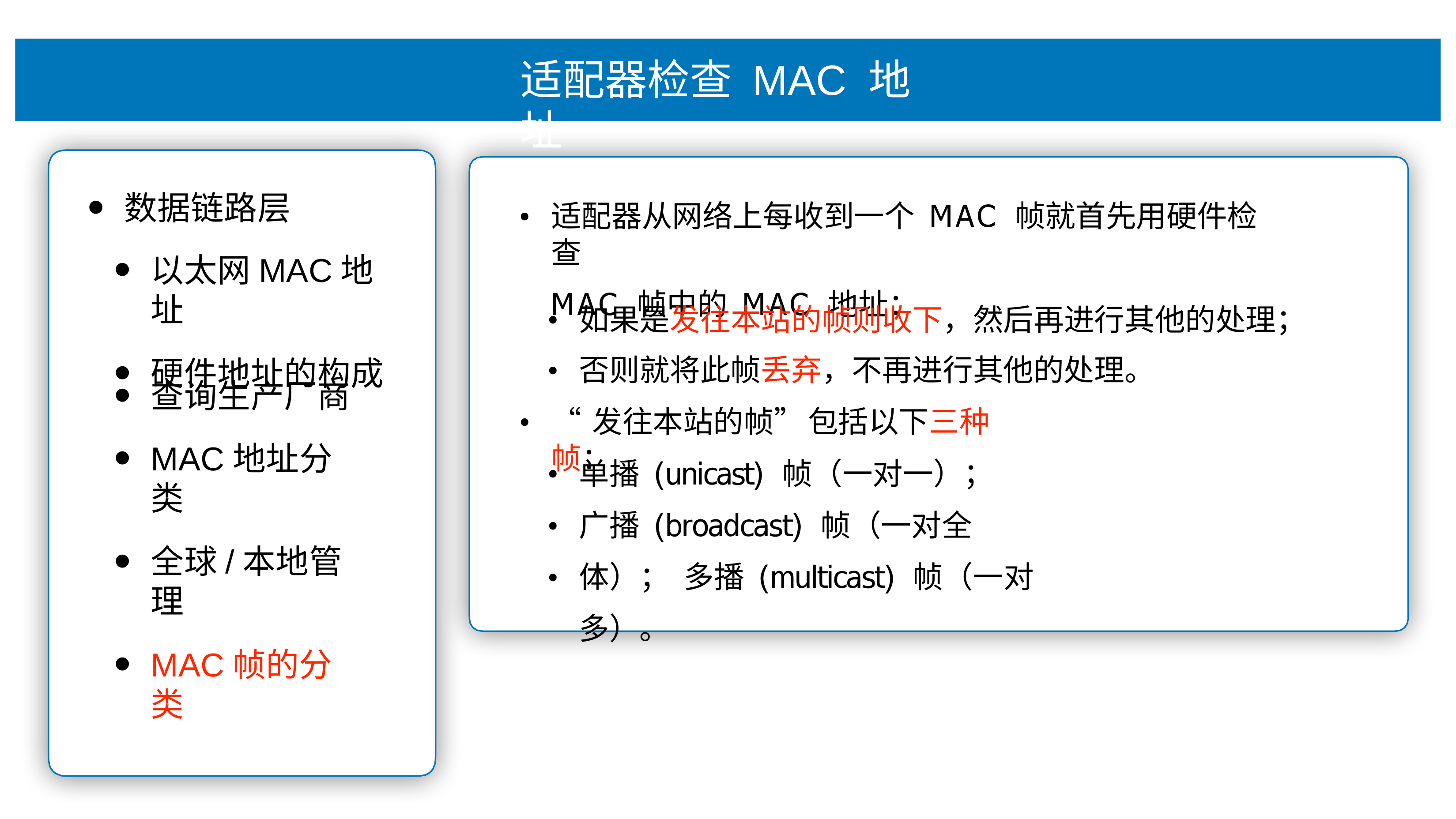

# 适配器检查 MAC 地址

适配器从⽹络上每收到⼀个 MAC 帧就⾸先⽤硬件检查
MAC 帧中的 MAC 地址：
数据链路层
以太⽹MAC地址
硬件地址的构成
•
如果是发往本站的帧则收下，然后再进⾏其他的处理； 否则就将此帧丢弃，不再进⾏其他的处理。
•
•
查询⽣产⼚商
MAC地址分类
全球/本地管理
MAC帧的分类
“发往本站的帧”包括以下三种帧：
•
单播 (unicast) 帧（⼀对⼀）；
⼴播 (broadcast) 帧（⼀对全体）；  多播 (multicast) 帧（⼀对多）。
•
•
•